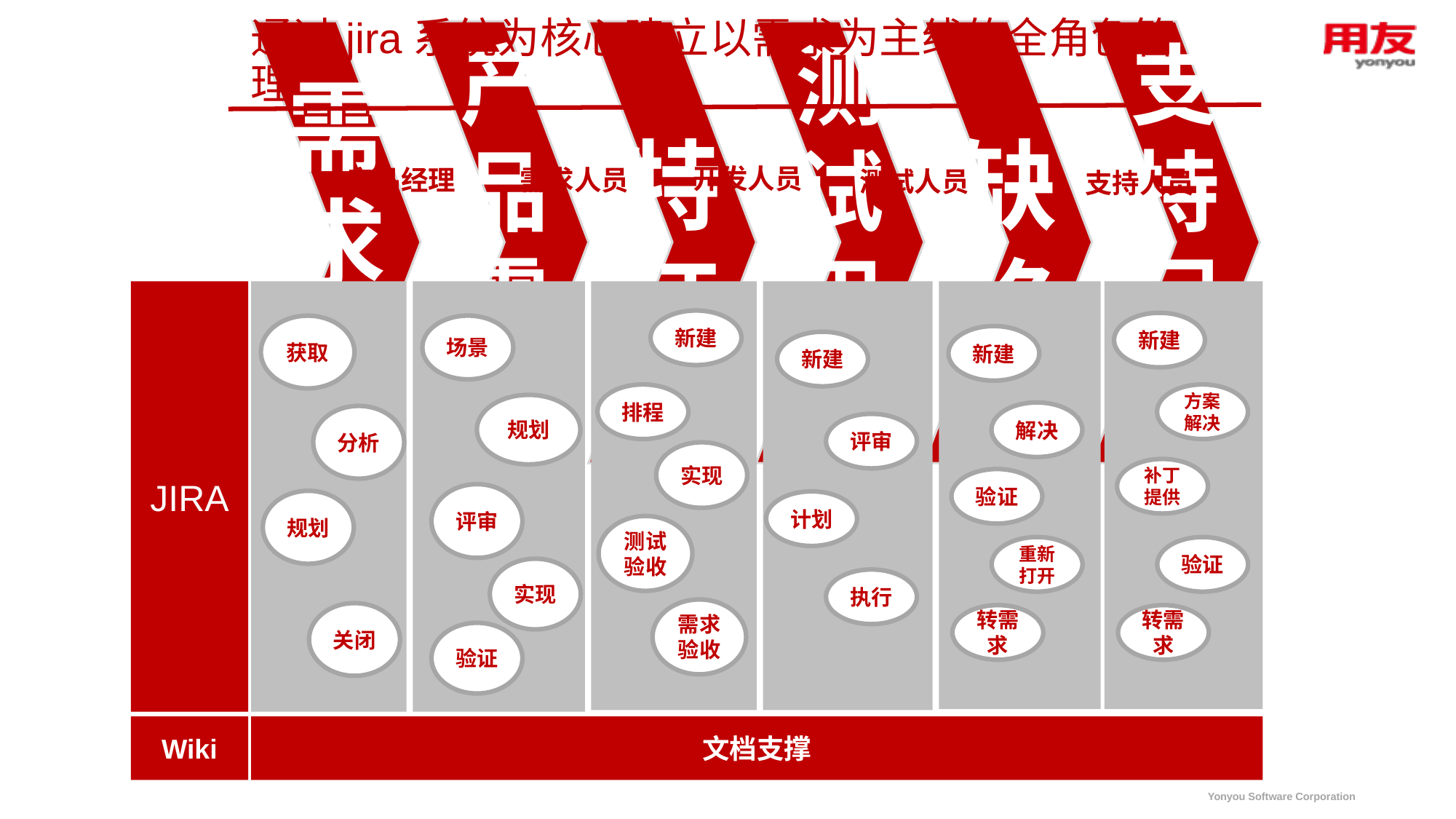

通过jira系统为核心建立以需求为主线的全角色管理

开发人员
需求人员
产品经理
测试人员
支持人员
JIRA

新建
新建
获取
场景
新建
新建
排程
方案解决
规划
解决
分析
评审
实现
补丁提供
验证
评审
规划
计划
测试验收
重新打开
验证
实现
执行
需求验收
关闭
转需求
转需求
验证
Wiki
文档支撑